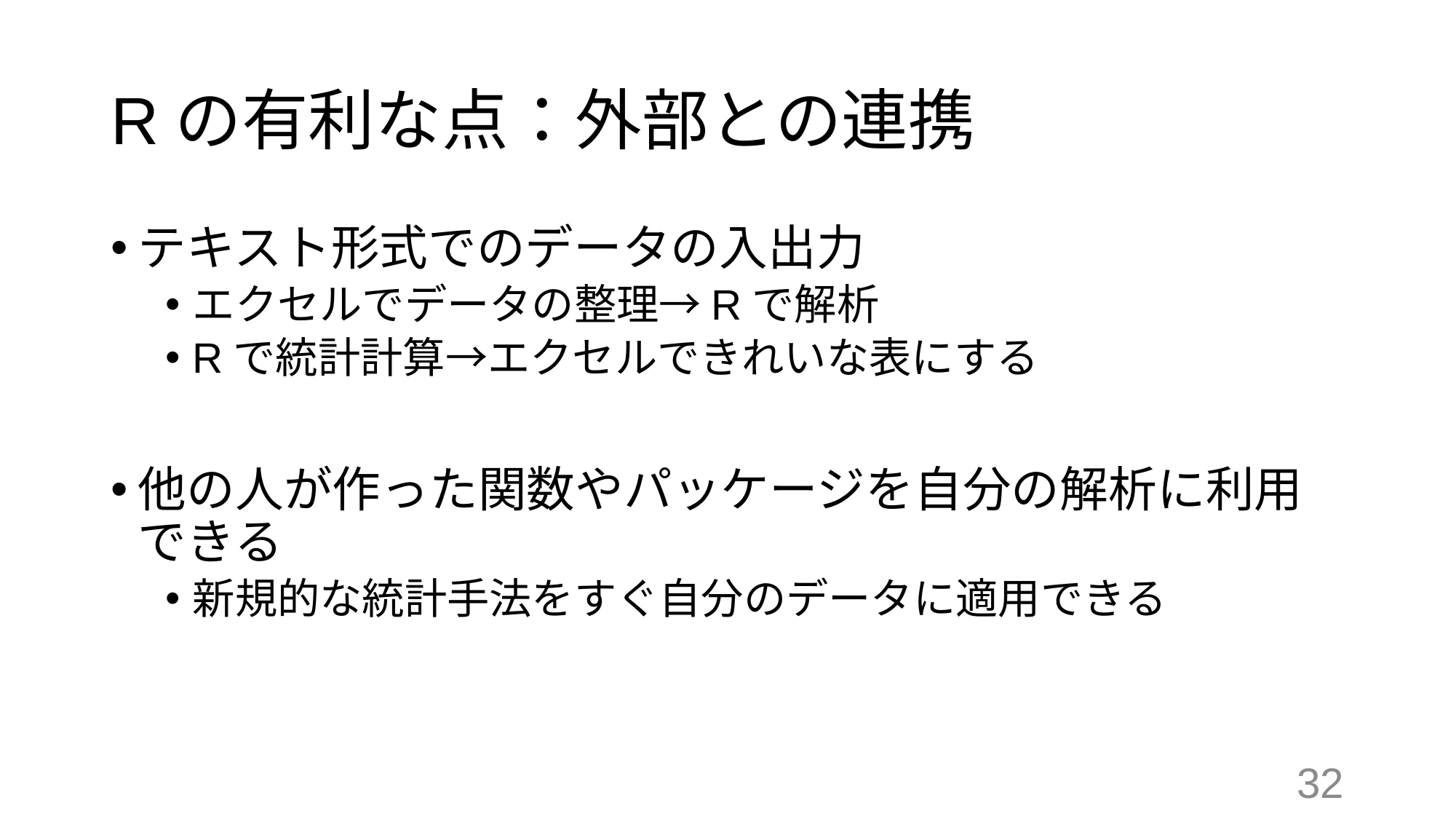

# Rの有利な点：外部との連携
テキスト形式でのデータの入出力
エクセルでデータの整理→Rで解析
Rで統計計算→エクセルできれいな表にする

他の人が作った関数やパッケージを自分の解析に利用できる
新規的な統計手法をすぐ自分のデータに適用できる

32